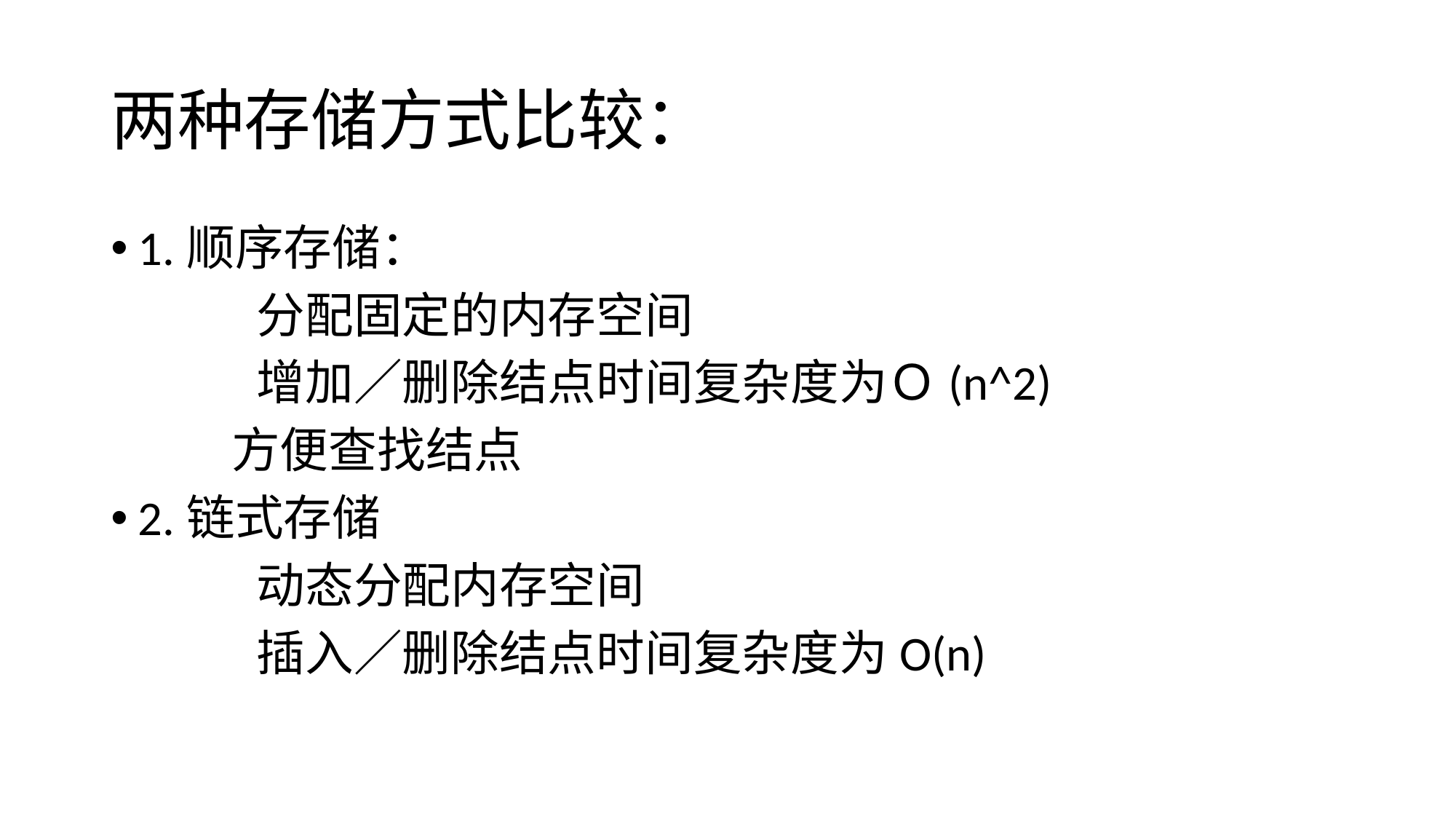

# 两种存储方式比较：
1.顺序存储：
　　　分配固定的内存空间
　　　增加／删除结点时间复杂度为Ｏ(n^2)
          方便查找结点
2.链式存储
　　　动态分配内存空间
　　　插入／删除结点时间复杂度为O(n)